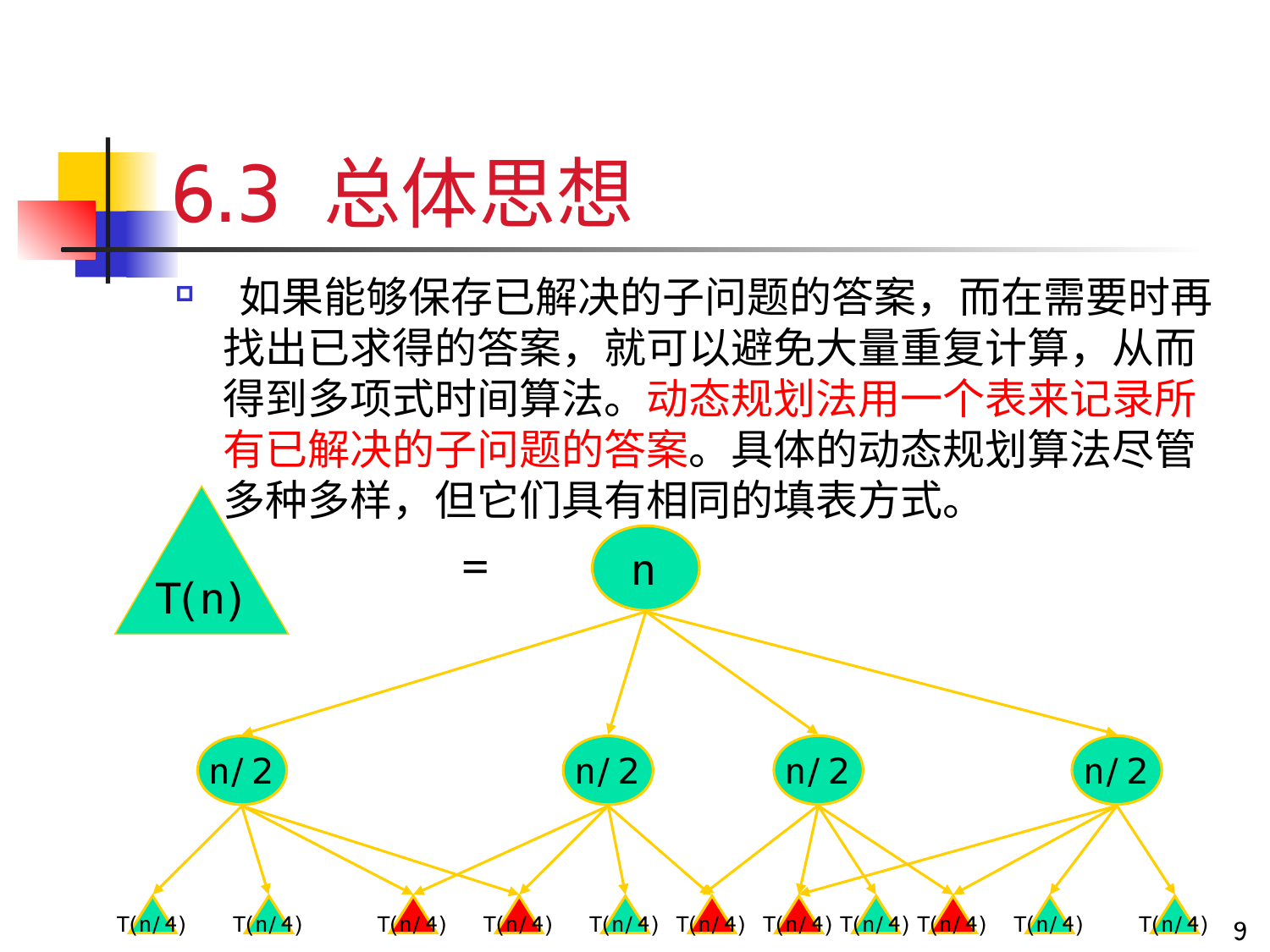

# 6.3 总体思想
 如果能够保存已解决的子问题的答案，而在需要时再找出已求得的答案，就可以避免大量重复计算，从而得到多项式时间算法。动态规划法用一个表来记录所有已解决的子问题的答案。具体的动态规划算法尽管多种多样，但它们具有相同的填表方式。

T(n)
n
=
n/2
n/2
n/2
n/2
T(n/4)
T(n/4)
T(n/4)
T(n/4)
T(n/4)
T(n/4)
T(n/4)
T(n/4)
T(n/4)
T(n/4)
T(n/4)
9